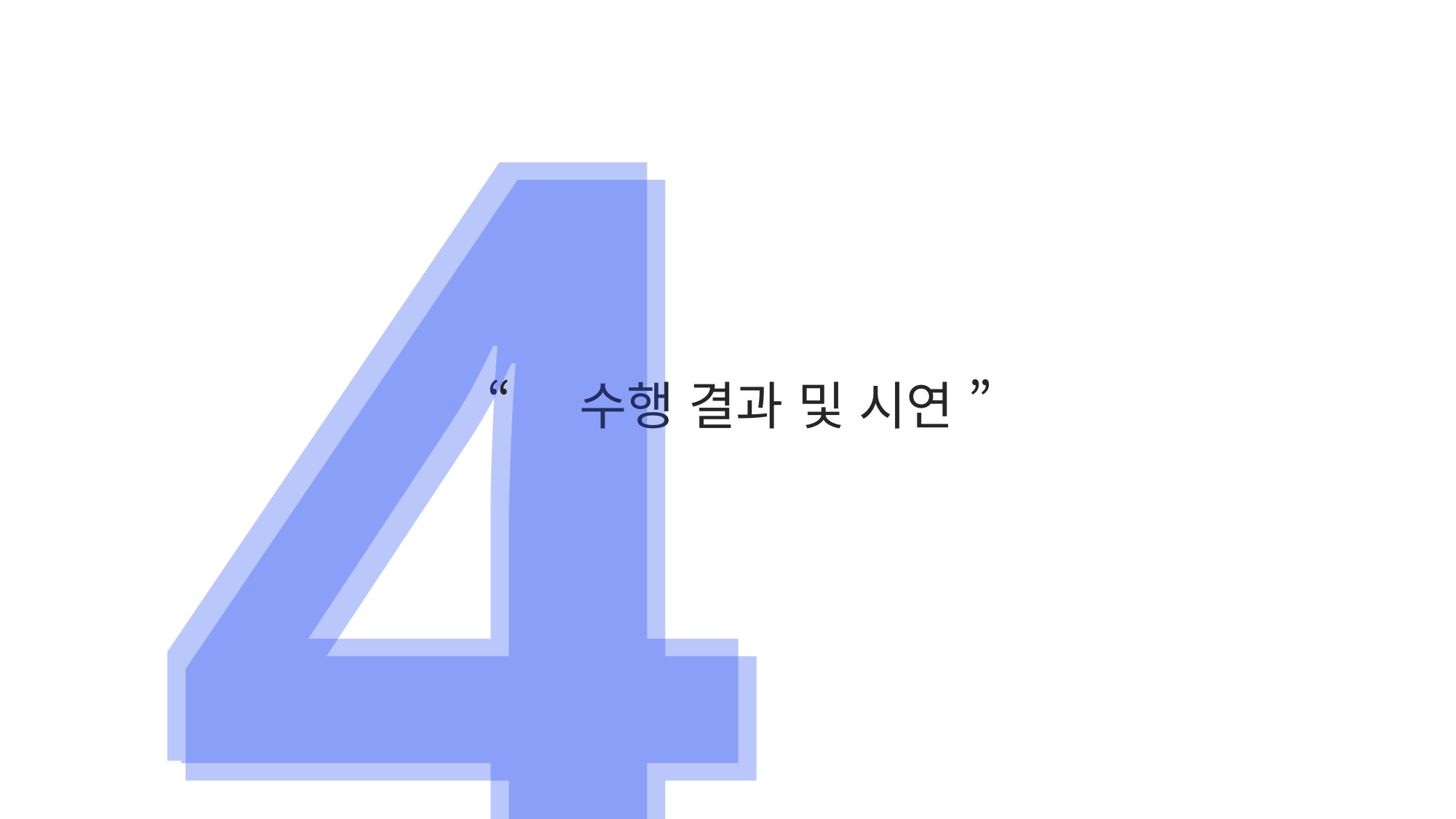

4
4

“  수행 결과 및 시연 ”